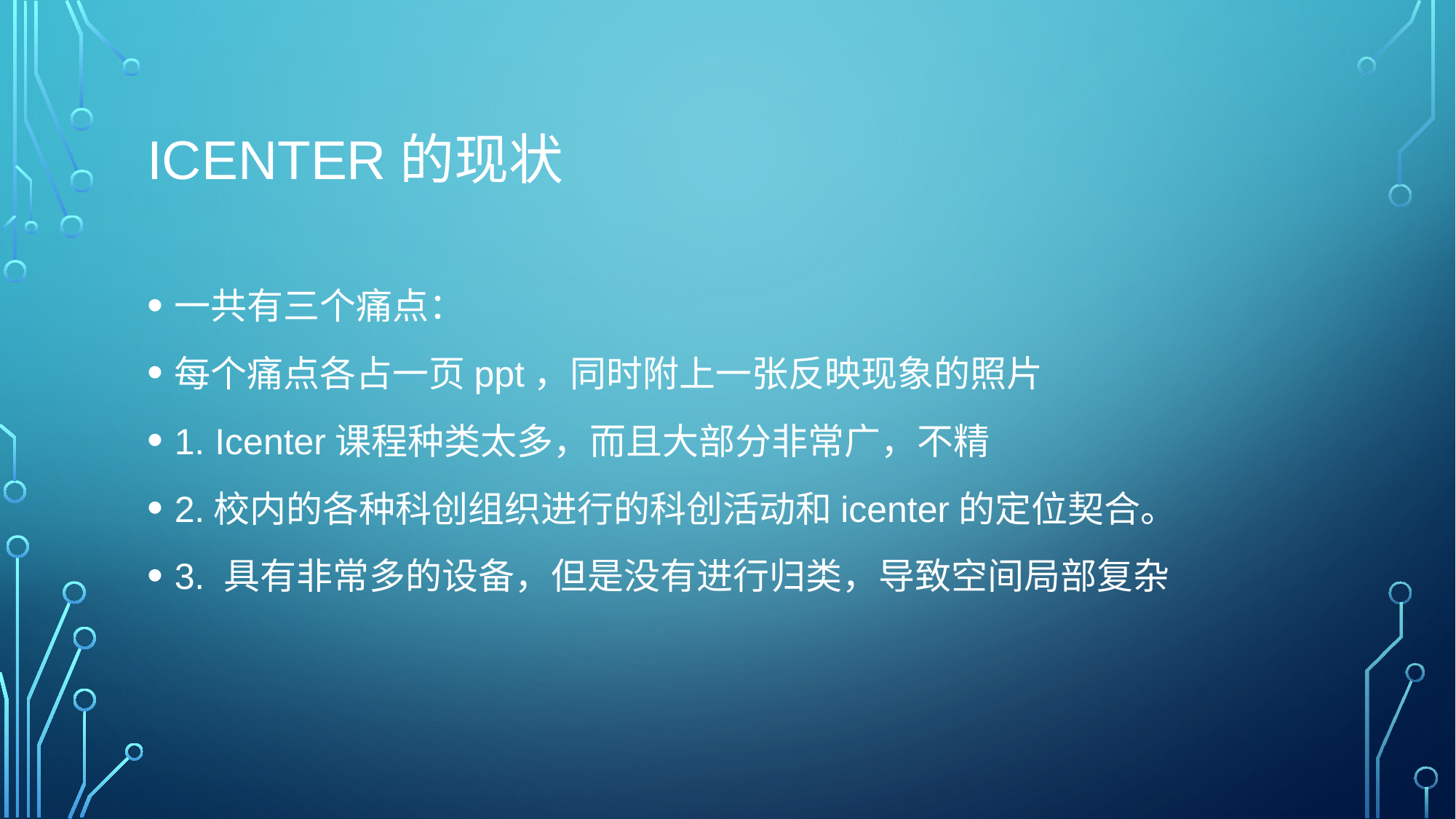

# Icenter的现状
一共有三个痛点：
每个痛点各占一页ppt，同时附上一张反映现象的照片
1. Icenter课程种类太多，而且大部分非常广，不精
2.校内的各种科创组织进行的科创活动和icenter的定位契合。
3. 具有非常多的设备，但是没有进行归类，导致空间局部复杂